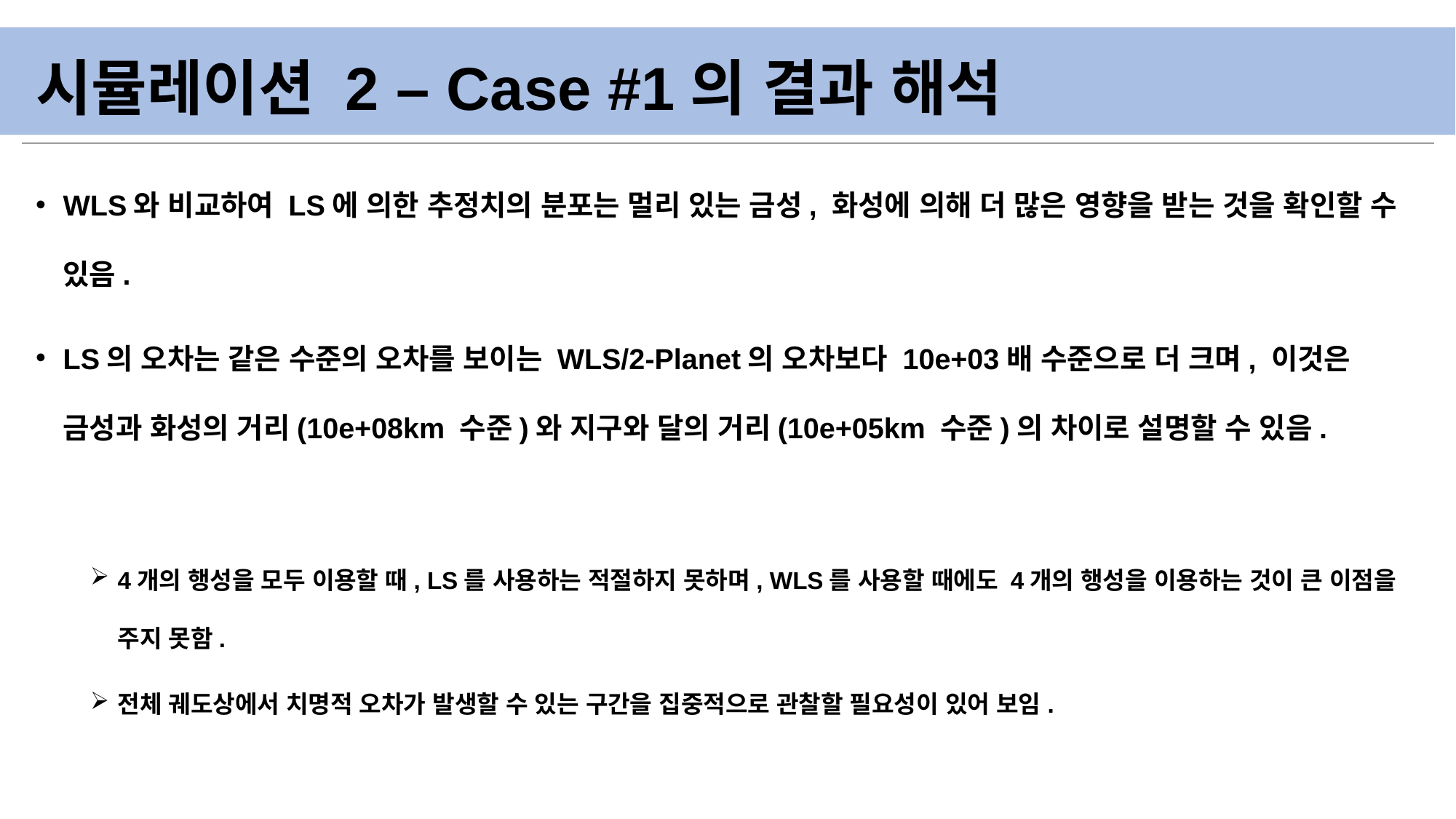

# 시뮬레이션 2 – Case #1의 결과 해석
WLS와 비교하여 LS에 의한 추정치의 분포는 멀리 있는 금성, 화성에 의해 더 많은 영향을 받는 것을 확인할 수 있음.
LS의 오차는 같은 수준의 오차를 보이는 WLS/2-Planet의 오차보다 10e+03배 수준으로 더 크며, 이것은 금성과 화성의 거리(10e+08km 수준)와 지구와 달의 거리(10e+05km 수준)의 차이로 설명할 수 있음.

4개의 행성을 모두 이용할 때, LS를 사용하는 적절하지 못하며, WLS를 사용할 때에도 4개의 행성을 이용하는 것이 큰 이점을 주지 못함.
전체 궤도상에서 치명적 오차가 발생할 수 있는 구간을 집중적으로 관찰할 필요성이 있어 보임.